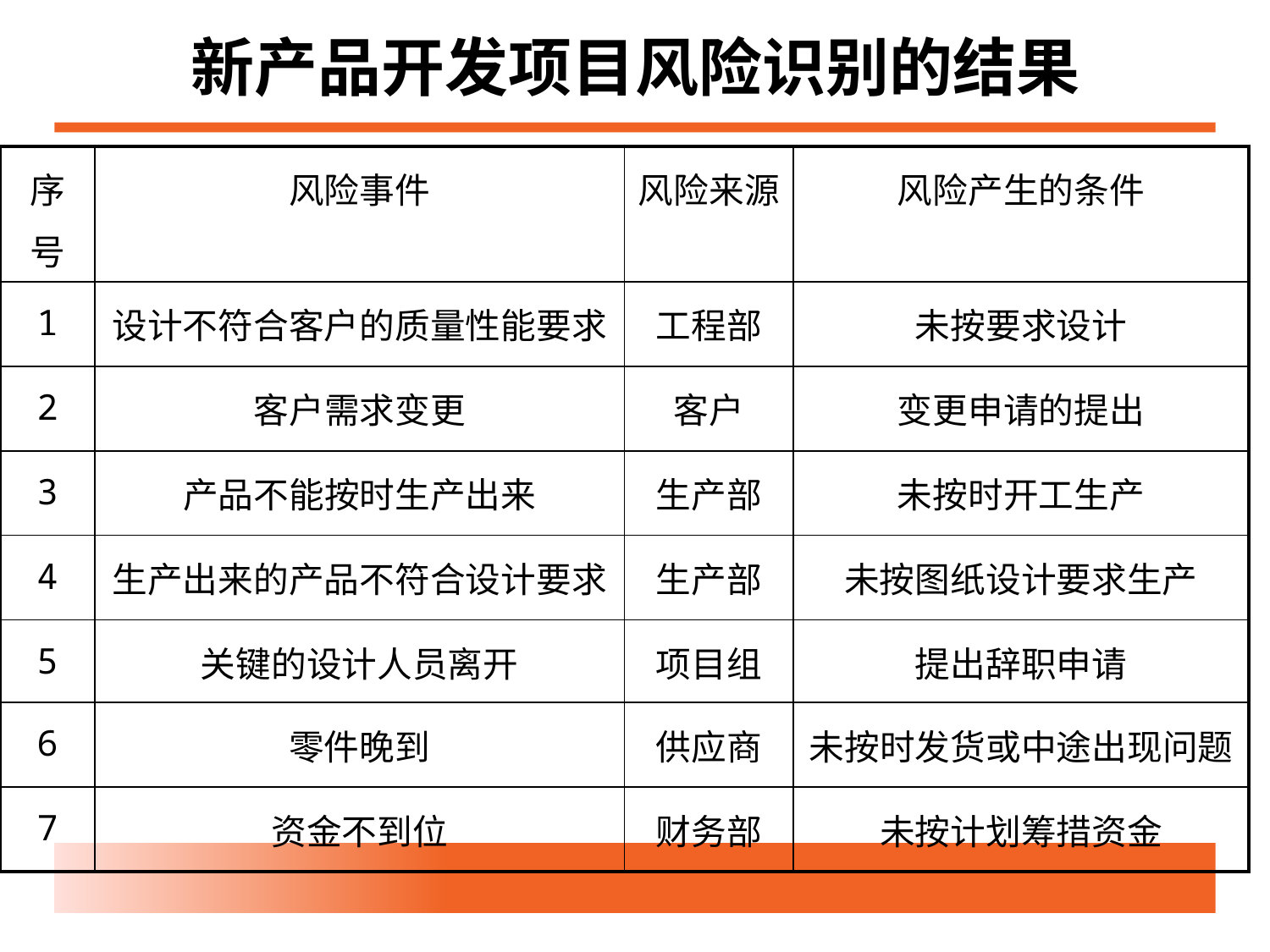

新产品开发项目风险识别的结果
| 序号 | 风险事件 | 风险来源 | 风险产生的条件 |
| --- | --- | --- | --- |
| 1 | 设计不符合客户的质量性能要求 | 工程部 | 未按要求设计 |
| 2 | 客户需求变更 | 客户 | 变更申请的提出 |
| 3 | 产品不能按时生产出来 | 生产部 | 未按时开工生产 |
| 4 | 生产出来的产品不符合设计要求 | 生产部 | 未按图纸设计要求生产 |
| 5 | 关键的设计人员离开 | 项目组 | 提出辞职申请 |
| 6 | 零件晚到 | 供应商 | 未按时发货或中途出现问题 |
| 7 | 资金不到位 | 财务部 | 未按计划筹措资金 |